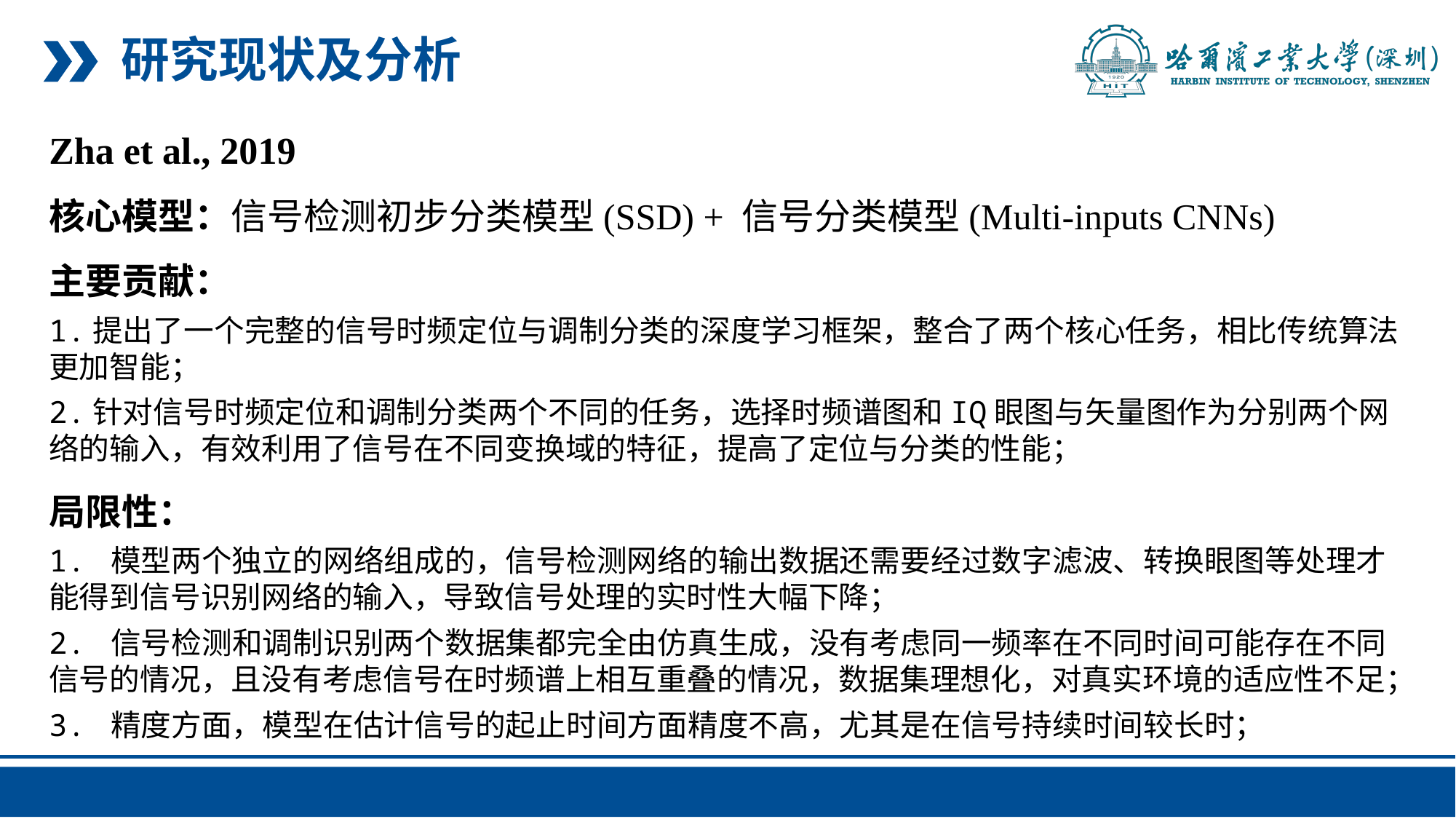

研究现状及分析
Zha et al., 2019
核心模型：信号检测初步分类模型(SSD) + 信号分类模型(Multi-inputs CNNs)
主要贡献：
1.提出了一个完整的信号时频定位与调制分类的深度学习框架，整合了两个核心任务，相比传统算法更加智能；
2.针对信号时频定位和调制分类两个不同的任务，选择时频谱图和IQ眼图与矢量图作为分别两个网络的输入，有效利用了信号在不同变换域的特征，提高了定位与分类的性能；
局限性：
1. 模型两个独立的网络组成的，信号检测网络的输出数据还需要经过数字滤波、转换眼图等处理才能得到信号识别网络的输入，导致信号处理的实时性大幅下降；
2. 信号检测和调制识别两个数据集都完全由仿真生成，没有考虑同一频率在不同时间可能存在不同信号的情况，且没有考虑信号在时频谱上相互重叠的情况，数据集理想化，对真实环境的适应性不足；
3. 精度方面，模型在估计信号的起止时间方面精度不高，尤其是在信号持续时间较长时；